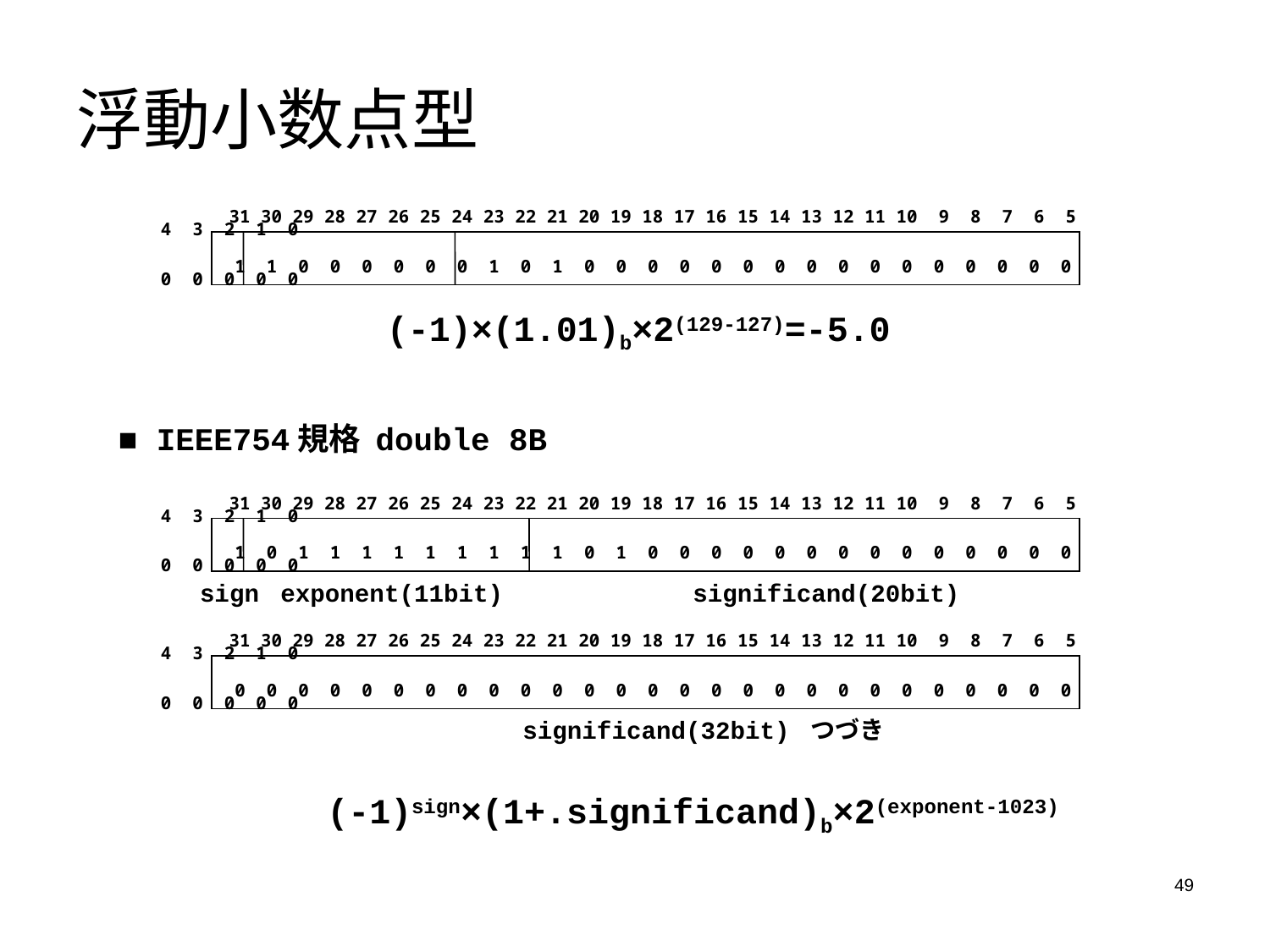

# 浮動小数点型
　　31 30 29 28 27 26 25 24 23 22 21 20 19 18 17 16 15 14 13 12 11 10  9  8  7  6  5  4  3  2  1  0
    1  1  0  0  0  0  0  0  1  0  1  0  0  0  0  0  0  0  0  0  0  0  0  0  0  0  0  0  0  0  0  0

(-1)×(1.01)b×2(129-127)=-5.0

■ IEEE754規格 double 8B
　　31 30 29 28 27 26 25 24 23 22 21 20 19 18 17 16 15 14 13 12 11 10  9  8  7  6  5  4  3  2  1  0
    1  0  1  1  1  1  1  1  1  1  1  0  1  0  0  0  0  0  0  0  0  0  0  0  0  0  0  0  0  0  0  0

sign
exponent(11bit)
significand(20bit)
　　31 30 29 28 27 26 25 24 23 22 21 20 19 18 17 16 15 14 13 12 11 10  9  8  7  6  5  4  3  2  1  0
    0  0  0  0  0  0  0  0  0  0  0  0  0  0  0  0  0  0  0  0  0  0  0  0  0  0  0  0  0  0  0  0

significand(32bit) つづき
(-1)sign×(1+.significand)b×2(exponent-1023)
49